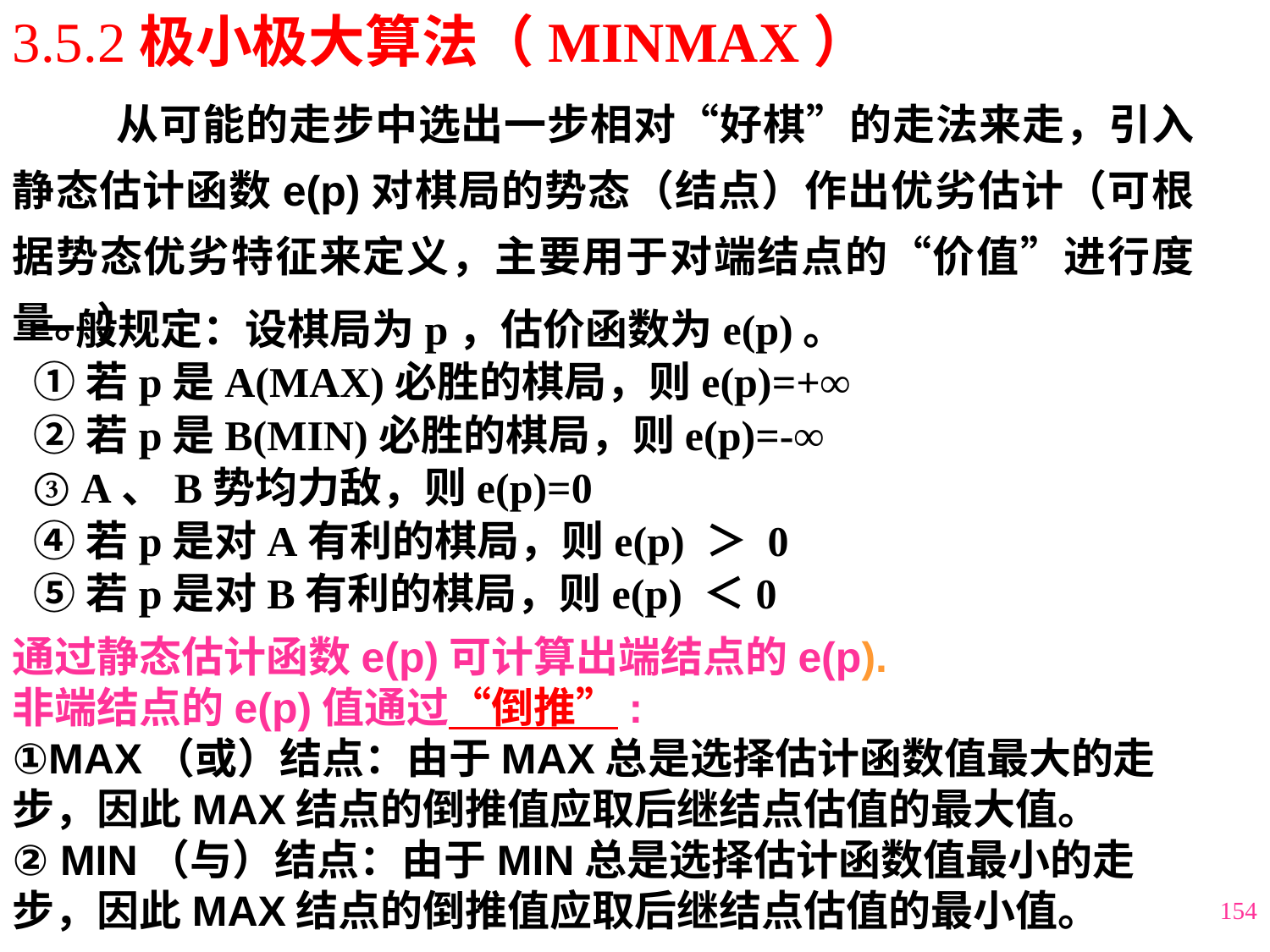

3.5.2极小极大算法（MINMAX）
         从可能的走步中选出一步相对“好棋”的走法来走，引入静态估计函数e(p)对棋局的势态（结点）作出优劣估计（可根据势态优劣特征来定义，主要用于对端结点的“价值”进行度量。）
一般规定：设棋局为p，估价函数为e(p)。
①若p是A(MAX)必胜的棋局，则e(p)=+∞
②若p是B(MIN)必胜的棋局，则e(p)=-∞
③ A、B势均力敌，则e(p)=0
④若p是对A有利的棋局，则e(p) ＞ 0
⑤若p是对B有利的棋局，则e(p) ＜0
通过静态估计函数e(p)可计算出端结点的e(p).
非端结点的e(p)值通过“倒推”:
①MAX（或）结点：由于MAX总是选择估计函数值最大的走步，因此MAX结点的倒推值应取后继结点估值的最大值。
② MIN（与）结点：由于MIN总是选择估计函数值最小的走步，因此MAX结点的倒推值应取后继结点估值的最小值。

154